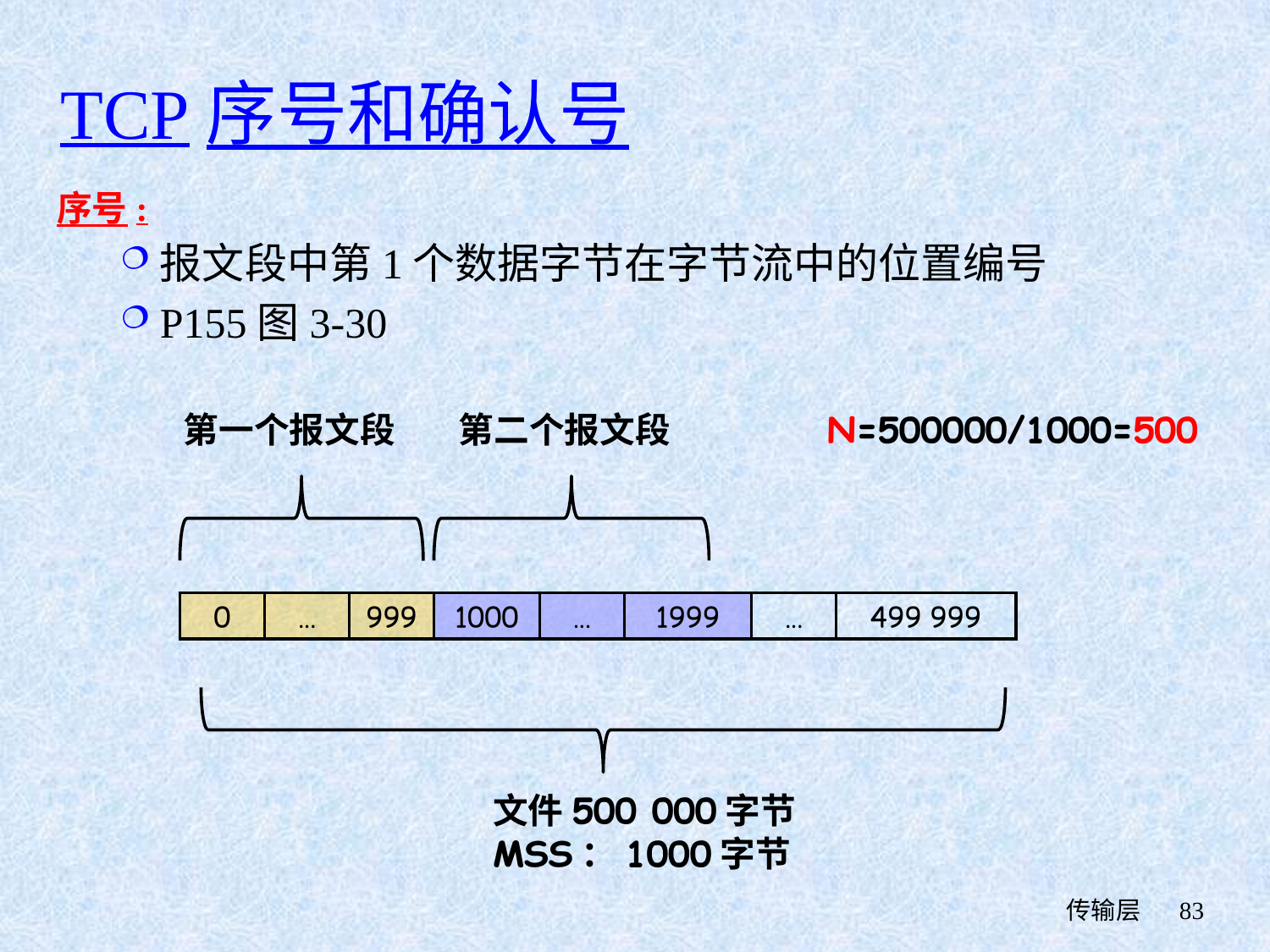

# TCP序号和确认号
序号:
报文段中第1个数据字节在字节流中的位置编号
P155图3-30

第一个报文段
第二个报文段
N=500000/1000=500

0
…
999
1000
…
1999
…
499 999
文件500 000字节
MSS：1000字节
 传输层
83